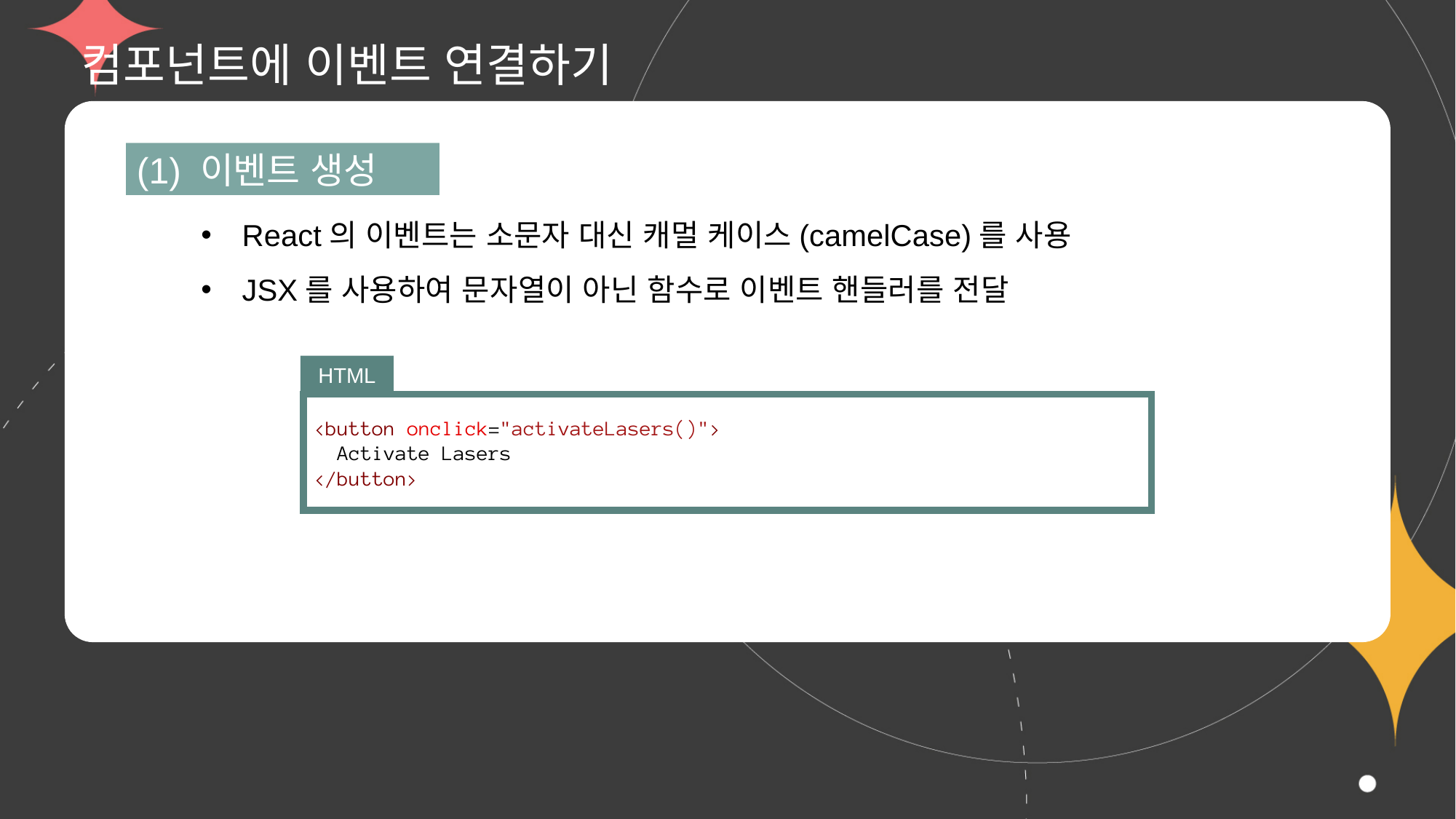

# 컴포넌트에 이벤트 연결하기
(1) 이벤트 생성
React의 이벤트는 소문자 대신 캐멀 케이스(camelCase)를 사용
JSX를 사용하여 문자열이 아닌 함수로 이벤트 핸들러를 전달
HTML
<button onclick="activateLasers()">
  Activate Lasers
</button>